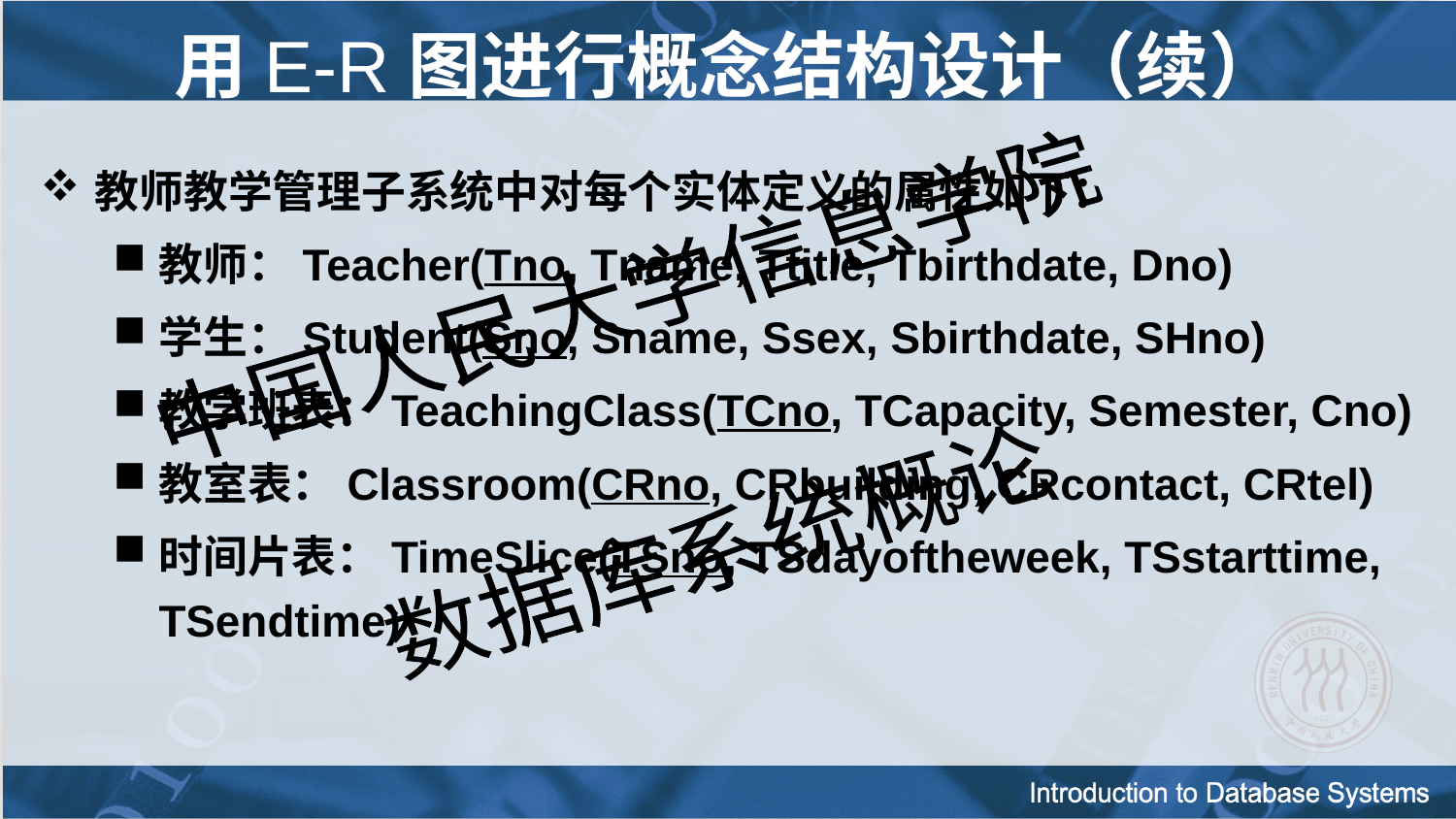

# 用E-R图进行概念结构设计（续）
教师教学管理子系统中对每个实体定义的属性如下：
教师：Teacher(Tno, Tname, Ttitle, Tbirthdate, Dno)
学生：Student(Sno, Sname, Ssex, Sbirthdate, SHno)
教学班表：TeachingClass(TCno, TCapacity, Semester, Cno)
教室表：Classroom(CRno, CRbuilding, CRcontact, CRtel)
时间片表：TimeSlice(TSno, TSdayoftheweek, TSstarttime, TSendtime)